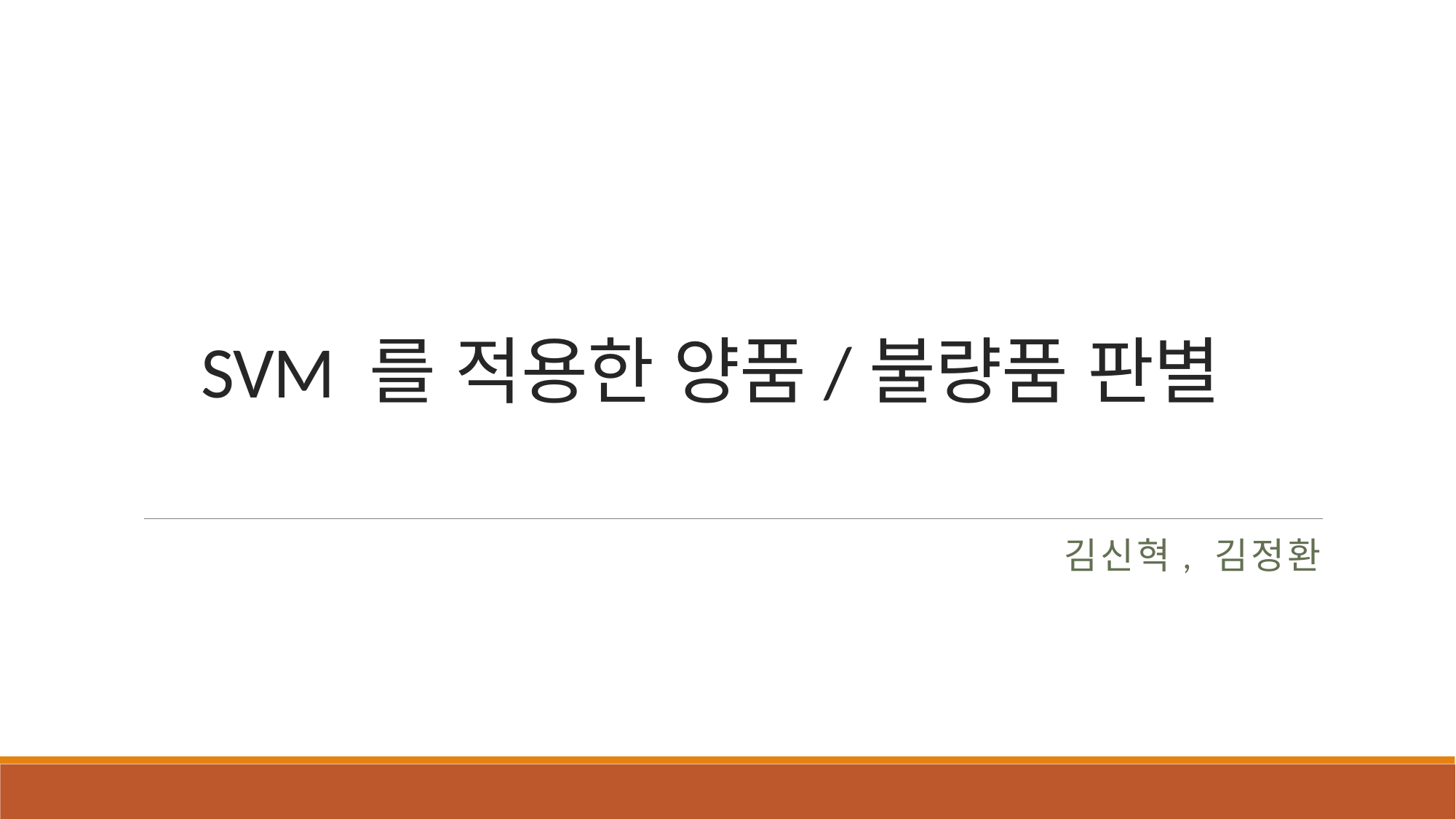

# SVM 를 적용한 양품/불량품 판별
김신혁, 김정환